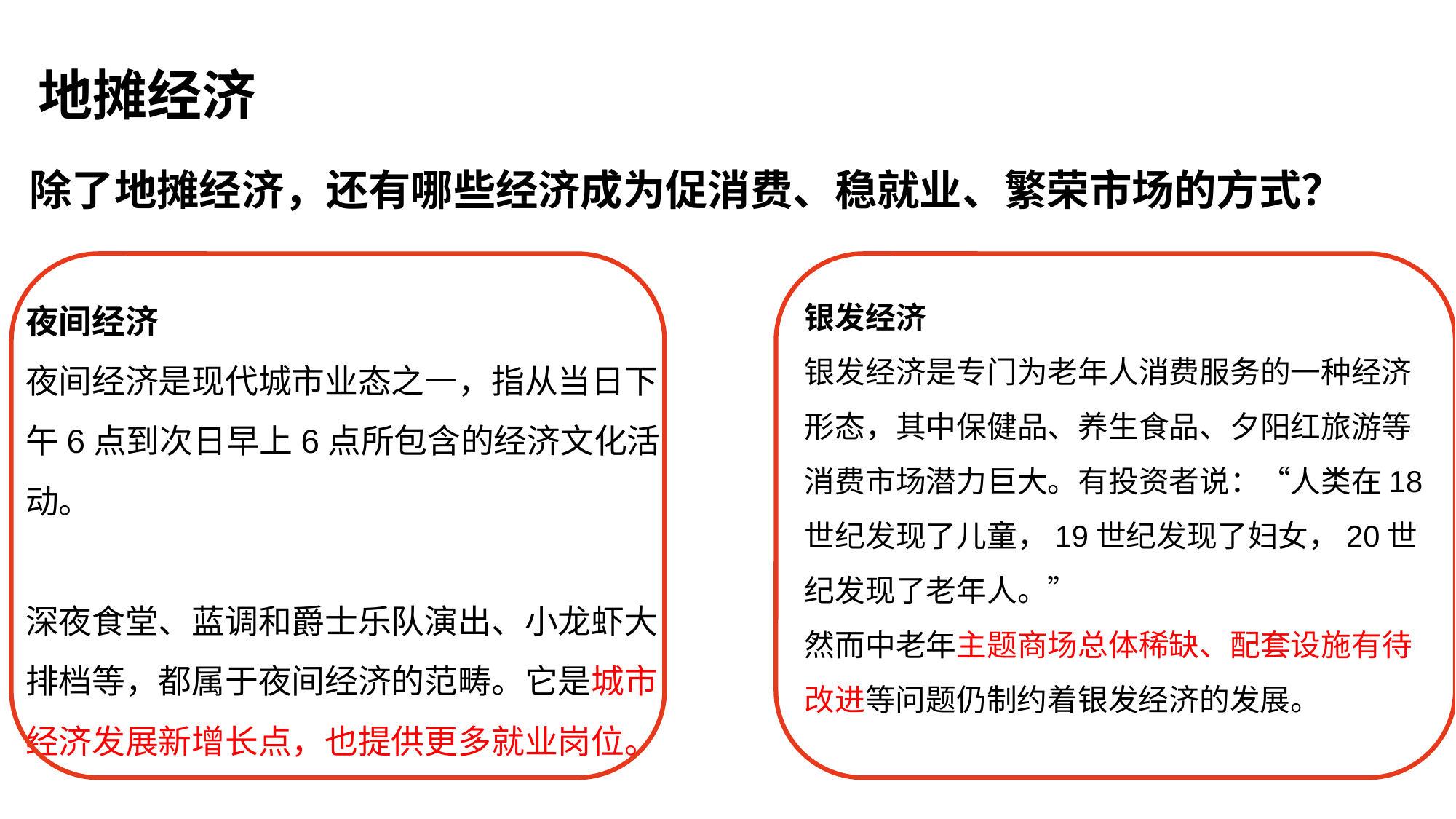

地摊经济
除了地摊经济，还有哪些经济成为促消费、稳就业、繁荣市场的方式？

夜间经济
夜间经济是现代城市业态之一，指从当日下午6点到次日早上6点所包含的经济文化活动。
深夜食堂、蓝调和爵士乐队演出、小龙虾大排档等，都属于夜间经济的范畴。它是城市经济发展新增长点，也提供更多就业岗位。
银发经济
银发经济是专门为老年人消费服务的一种经济形态，其中保健品、养生食品、夕阳红旅游等消费市场潜力巨大。有投资者说：“人类在18世纪发现了儿童，19世纪发现了妇女，20世纪发现了老年人。”
然而中老年主题商场总体稀缺、配套设施有待改进等问题仍制约着银发经济的发展。